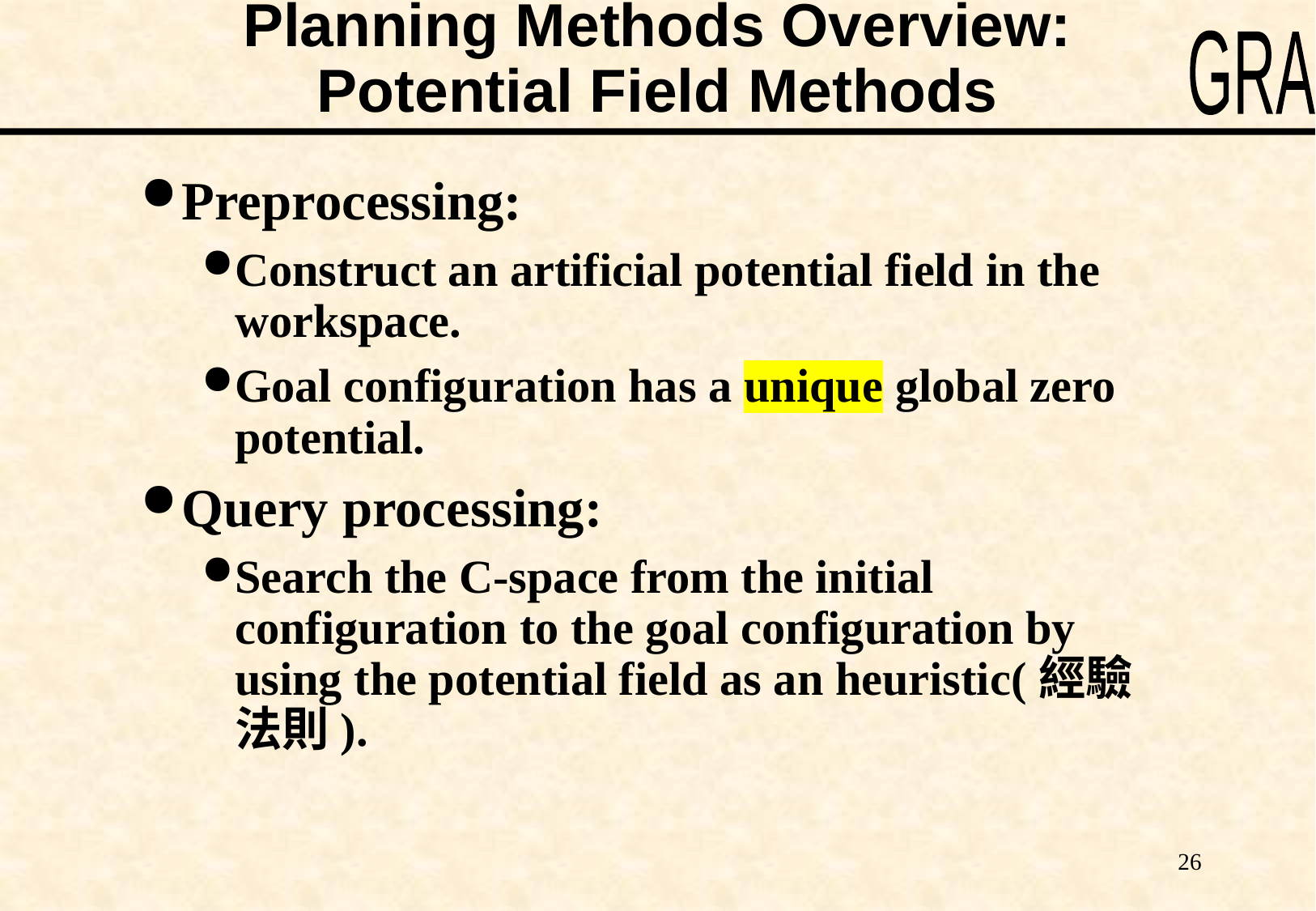

# Planning Methods Overview: Potential Field Methods
Preprocessing:
Construct an artificial potential field in the workspace.
Goal configuration has a unique global zero potential.
Query processing:
Search the C-space from the initial configuration to the goal configuration by using the potential field as an heuristic(經驗法則).
26